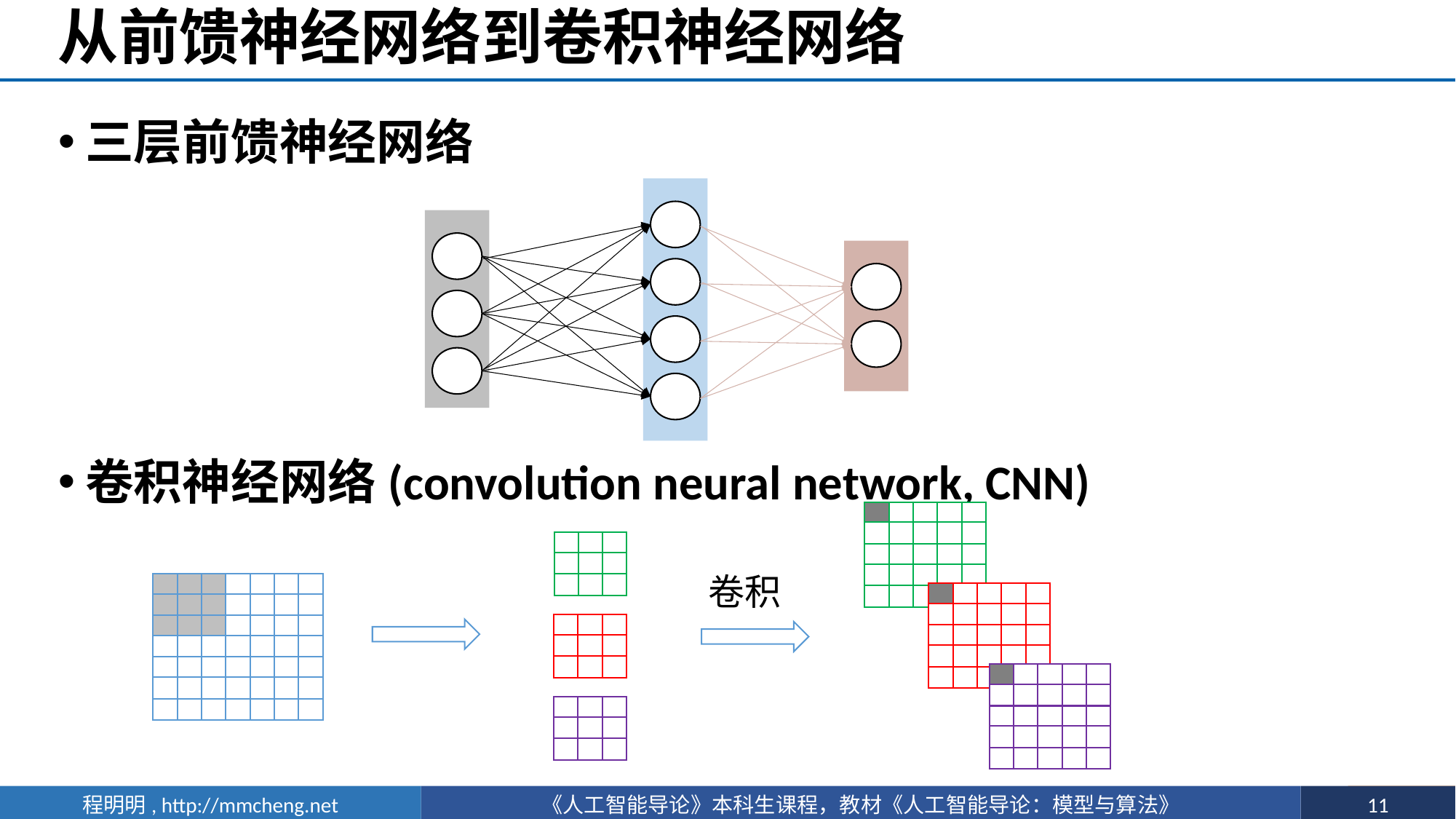

# 从前馈神经网络到卷积神经网络
三层前馈神经网络

卷积神经网络(convolution neural network, CNN)

卷积